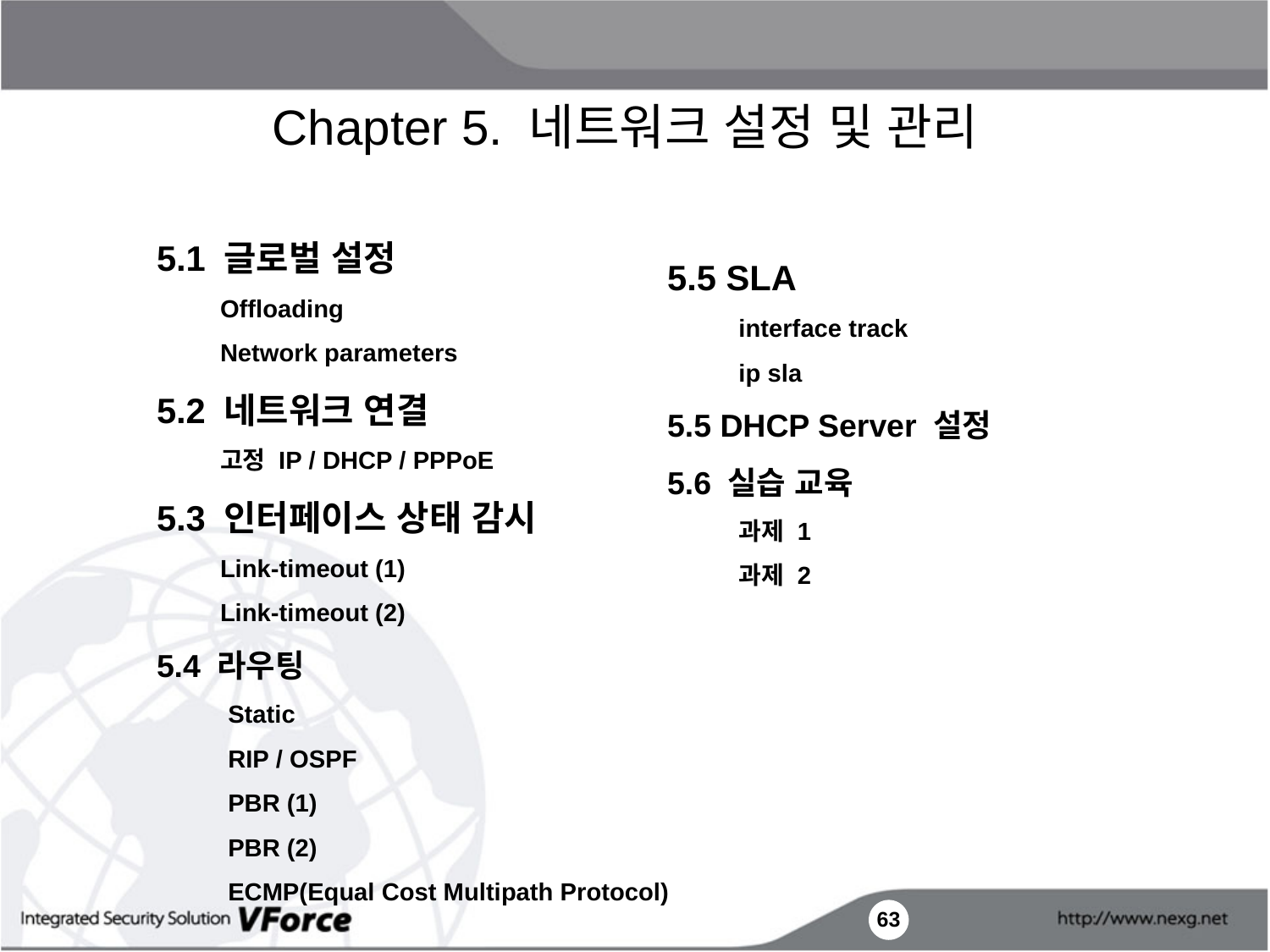

Chapter 5. 네트워크 설정 및 관리
5.1 글로벌 설정
Offloading
Network parameters
5.2 네트워크 연결
고정 IP / DHCP / PPPoE
5.3 인터페이스 상태 감시
Link-timeout (1)
Link-timeout (2)
5.4 라우팅
	Static
	RIP / OSPF
	PBR (1)
	PBR (2)
	ECMP(Equal Cost Multipath Protocol)
5.5 SLA
	interface track
	ip sla
5.5 DHCP Server 설정
5.6 실습 교육
	과제 1
	과제 2